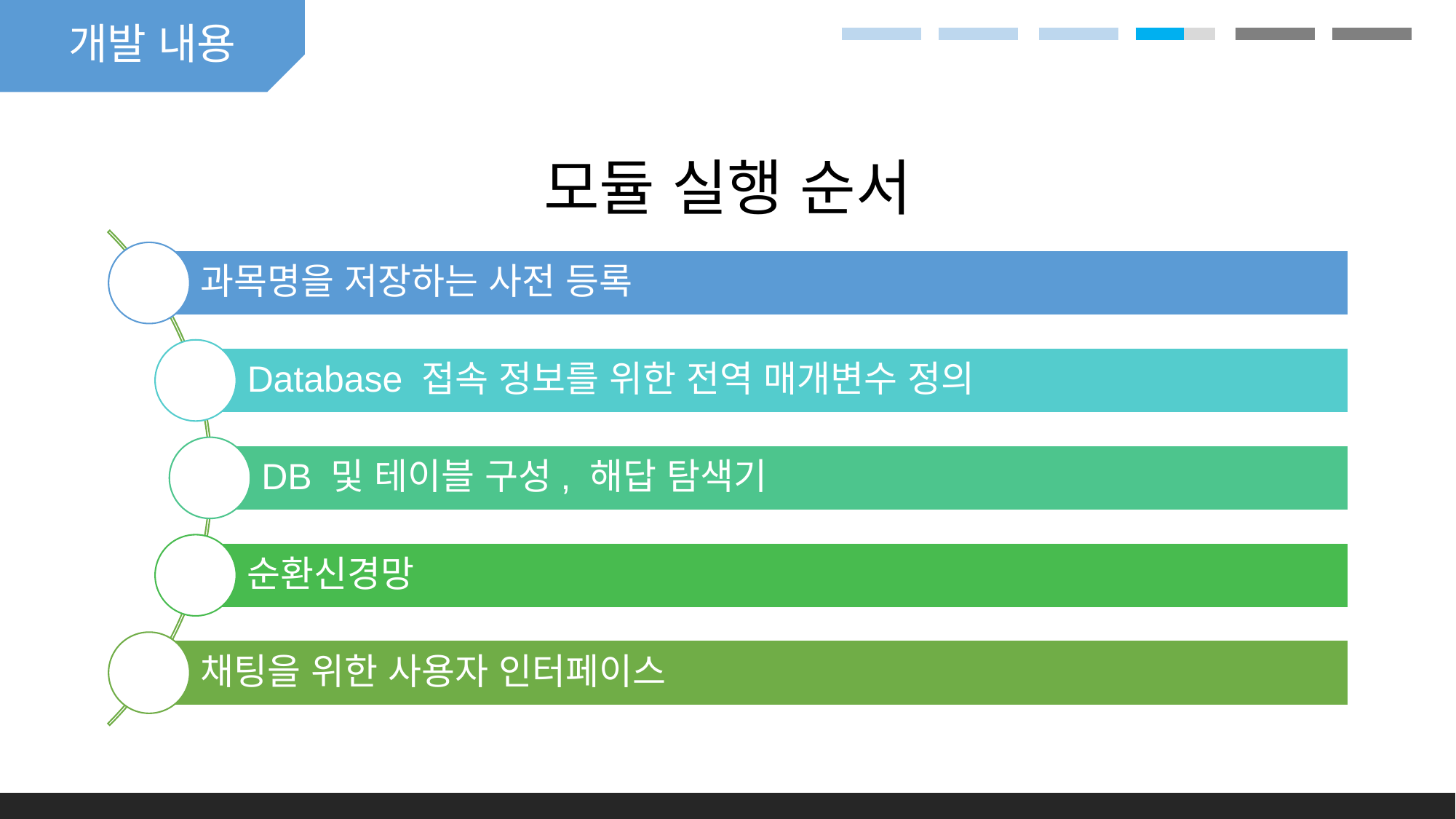

개발 내용
# 모듈 실행 순서
과목명을 저장하는 사전 등록
Database 접속 정보를 위한 전역 매개변수 정의
DB 및 테이블 구성, 해답 탐색기
순환신경망
채팅을 위한 사용자 인터페이스